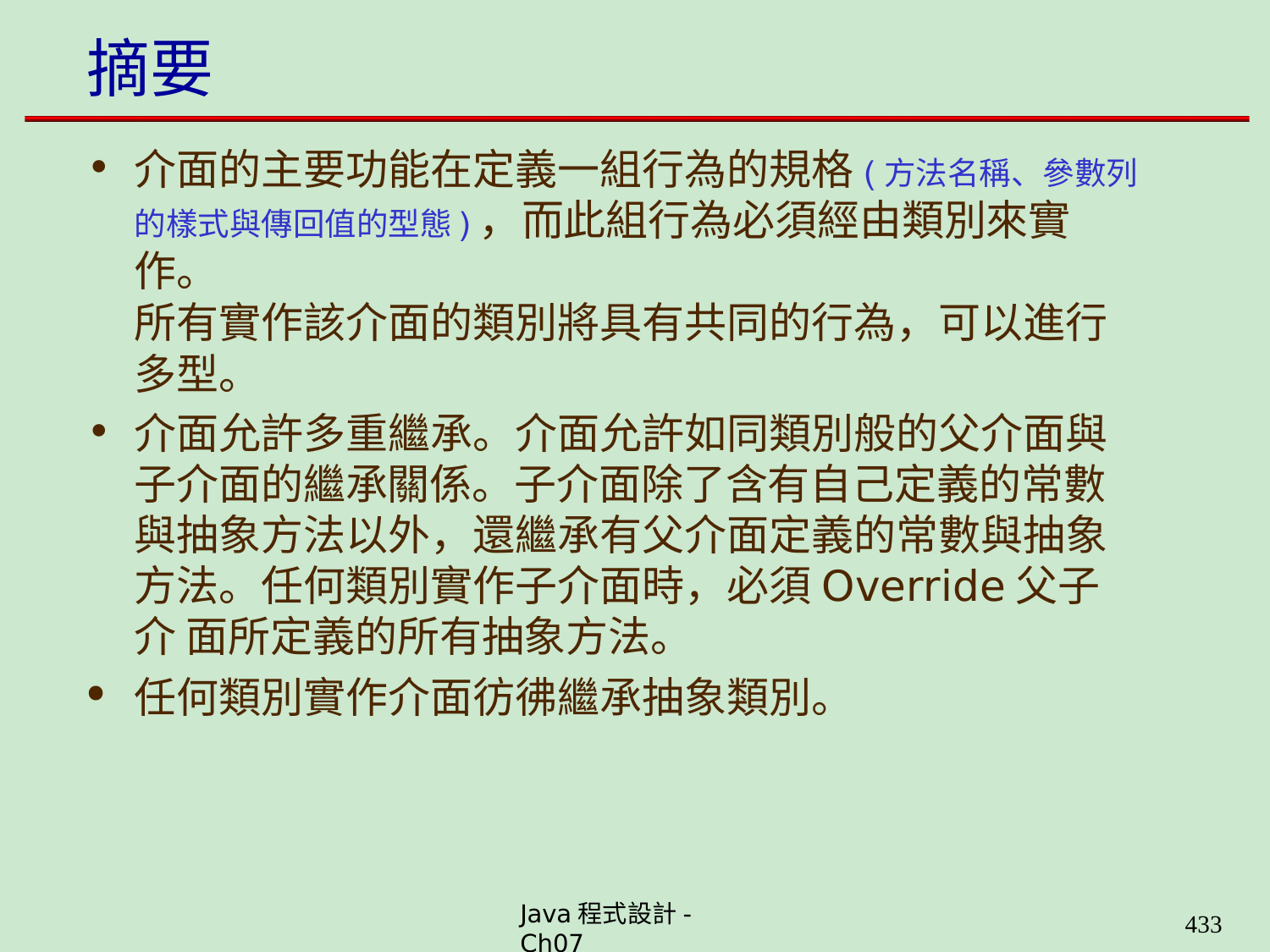

# 摘要
介面的主要功能在定義一組行為的規格(方法名稱、參數列
的樣式與傳回值的型態)，而此組行為必須經由類別來實作。
所有實作該介面的類別將具有共同的行為，可以進行 多型。
介面允許多重繼承。介面允許如同類別般的父介面與 子介面的繼承關係。子介面除了含有自己定義的常數 與抽象方法以外，還繼承有父介面定義的常數與抽象 方法。任何類別實作子介面時，必須Override父子介 面所定義的所有抽象方法。
任何類別實作介面彷彿繼承抽象類別。
Java程式設計-Ch07
433